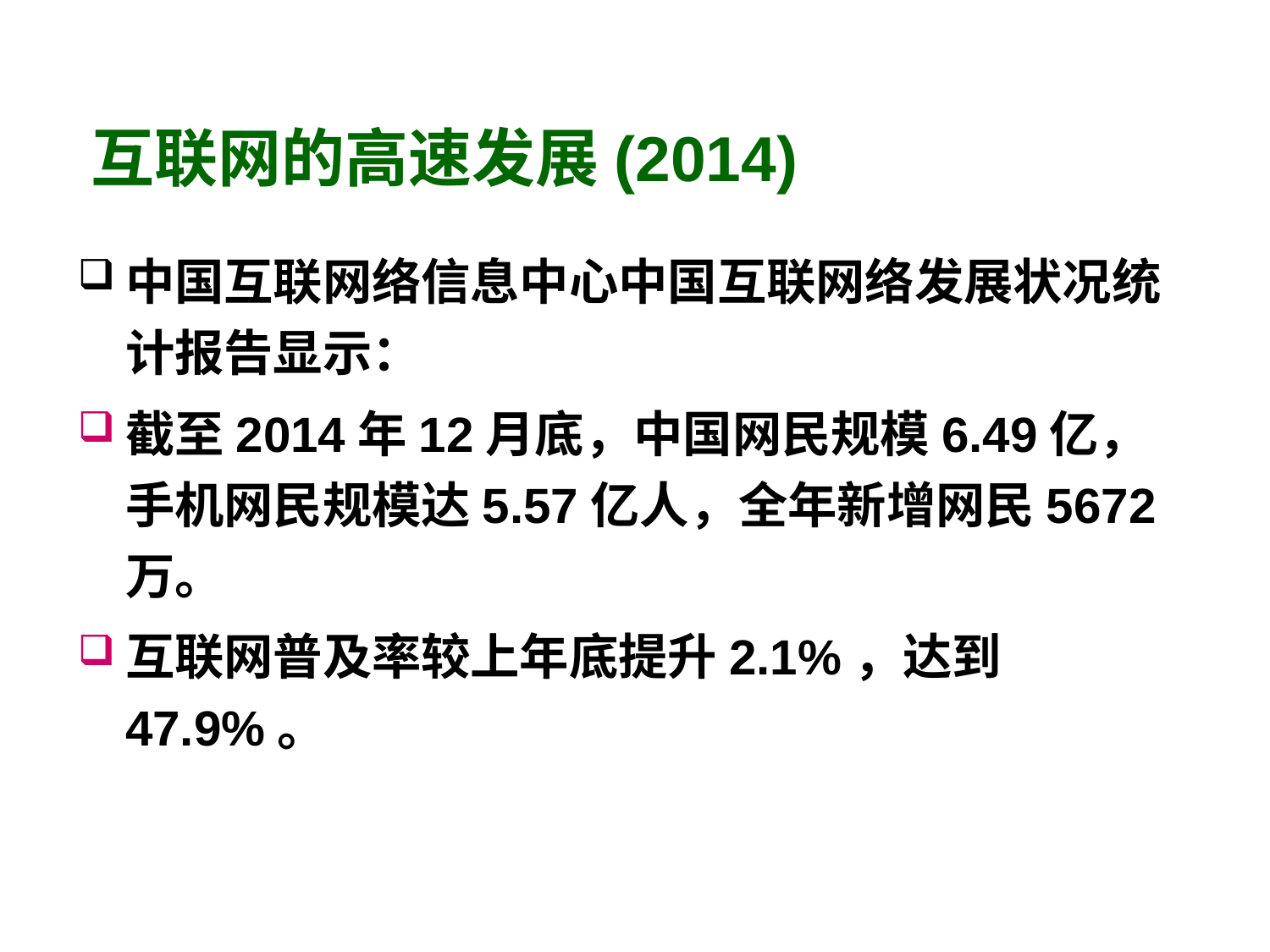

互联网的高速发展(2014)
中国互联网络信息中心中国互联网络发展状况统计报告显示：
截至2014年12月底，中国网民规模6.49亿，手机网民规模达5.57亿人，全年新增网民5672万。
互联网普及率较上年底提升2.1%，达到47.9%。